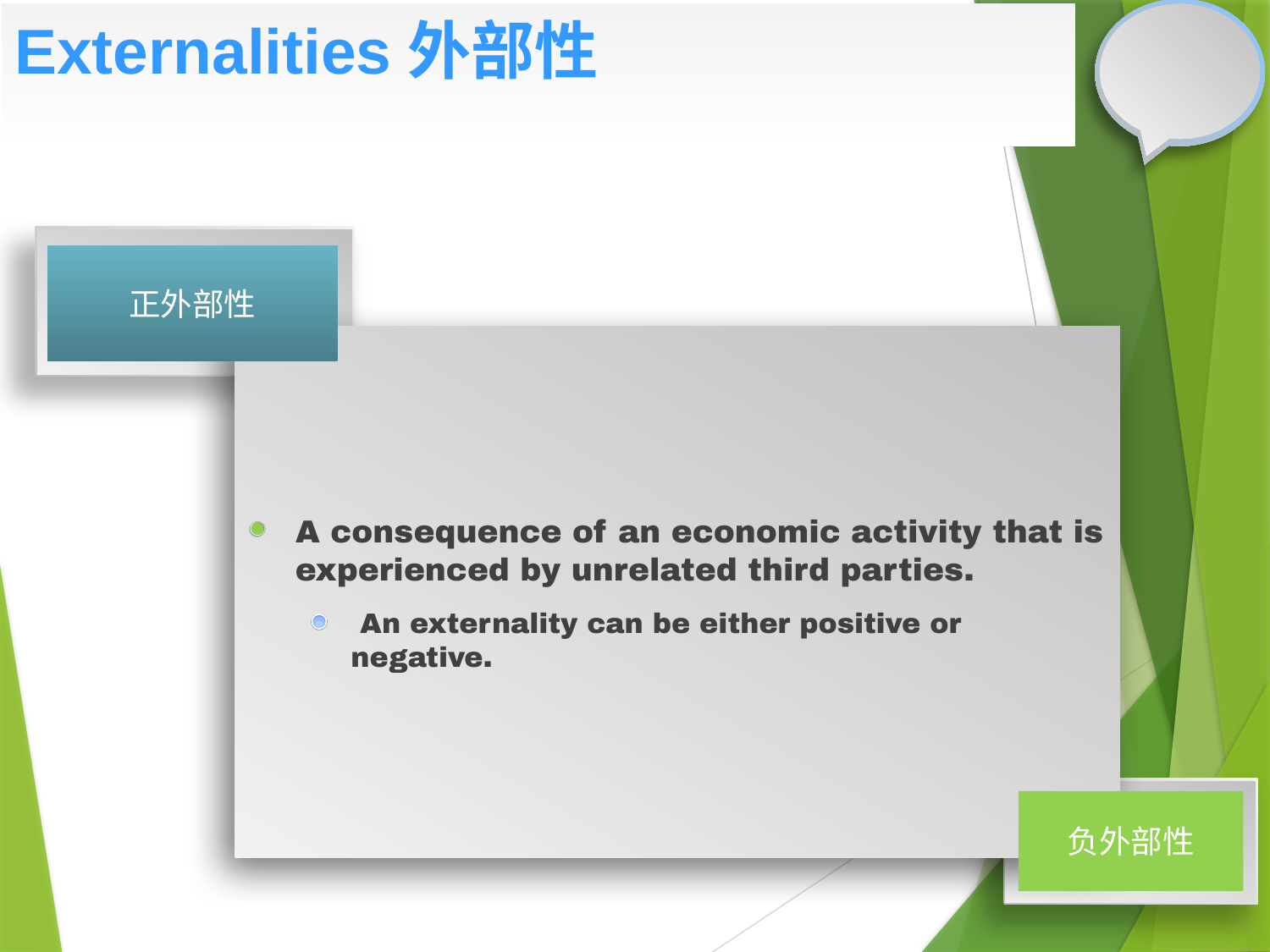

# Externalities外部性
正外部性
A consequence of an economic activity that is experienced by unrelated third parties.
 An externality can be either positive or negative.
负外部性